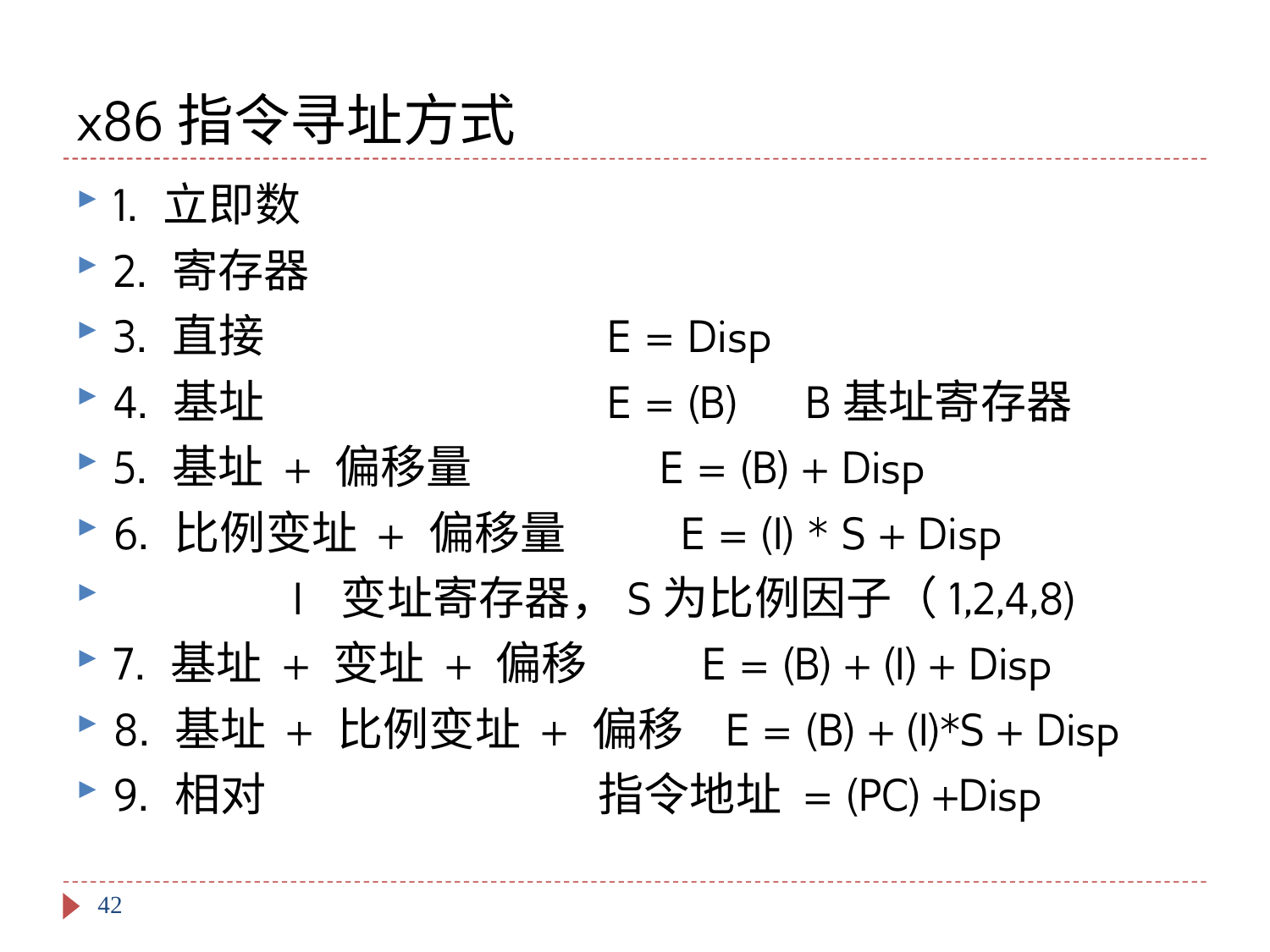

# x86指令寻址方式
1. 立即数
2. 寄存器
3. 直接                                E = Disp
4. 基址                                E = (B)     B基址寄存器
5. 基址 + 偏移量                 E = (B) + Disp
6. 比例变址 + 偏移量          E = (I) * S + Disp
             I  变址寄存器，S为比例因子（1,2,4,8)
7. 基址 + 变址 + 偏移          E = (B) + (I) + Disp
8. 基址 + 比例变址 + 偏移   E = (B) + (I)*S + Disp
9. 相对                                指令地址 = (PC) +Disp
42